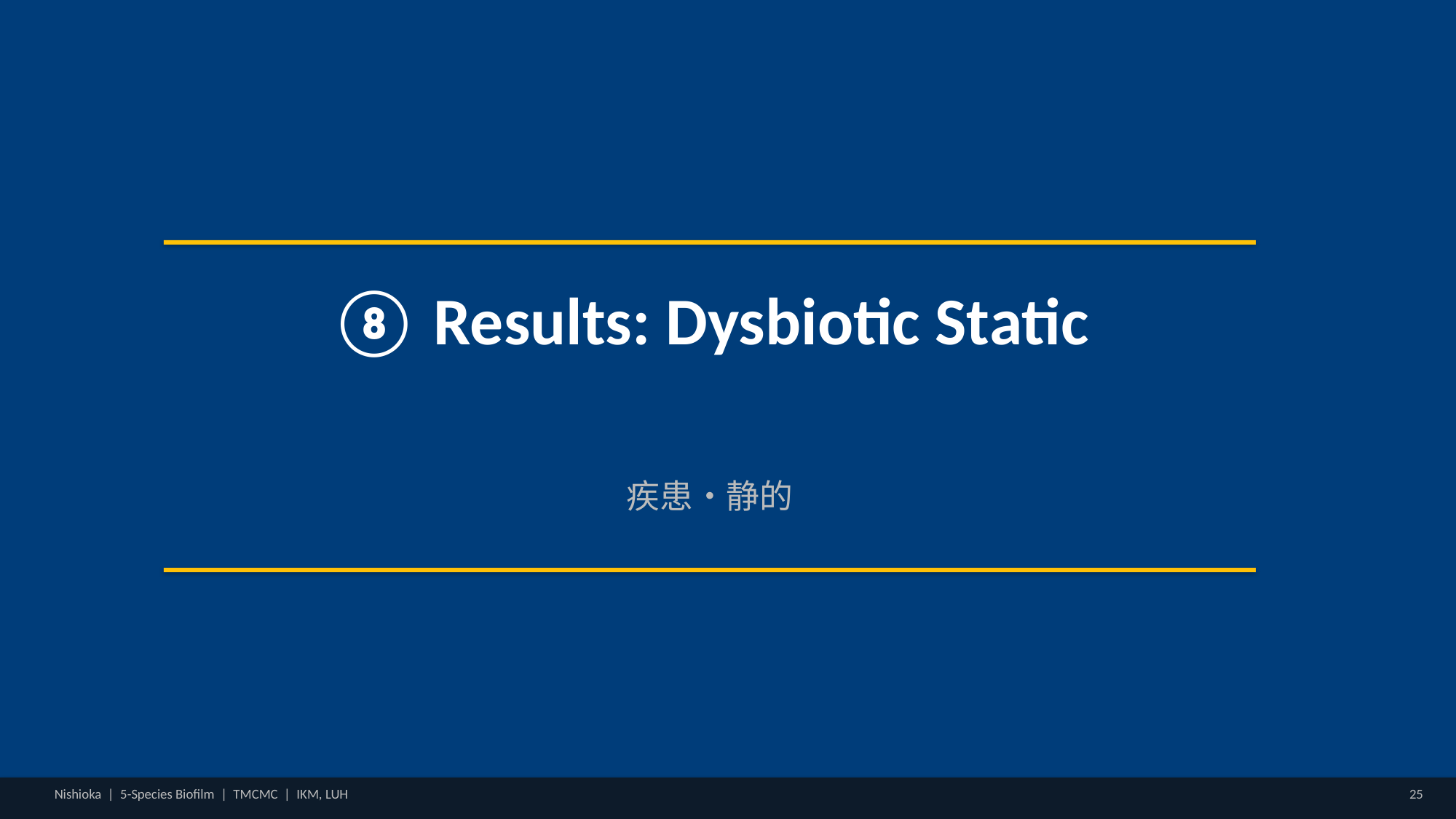

⑧ Results: Dysbiotic Static
疾患・静的

Nishioka  |  5-Species Biofilm  |  TMCMC  |  IKM, LUH
25